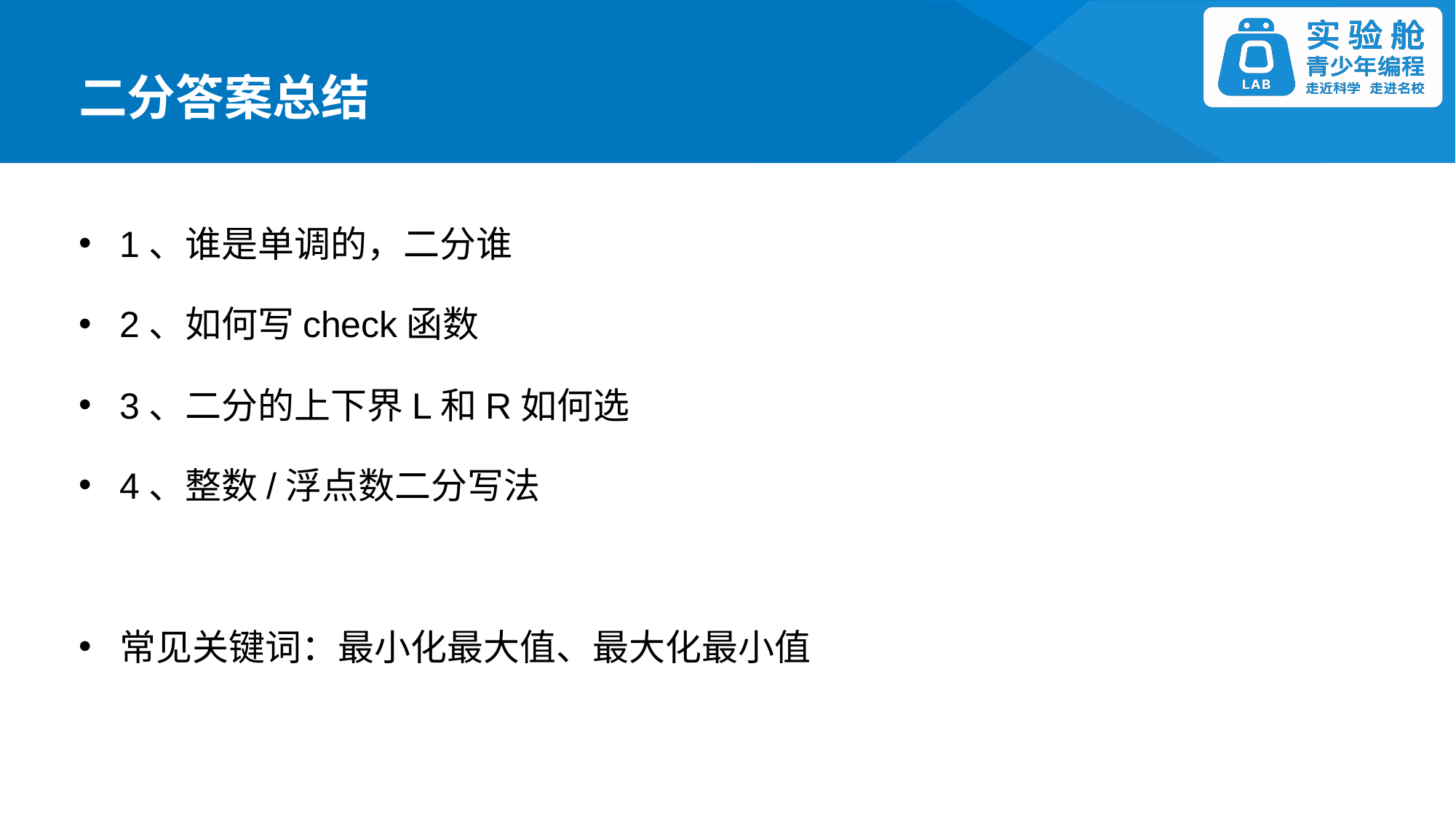

二分答案总结
1、谁是单调的，二分谁
2、如何写check函数
3、二分的上下界L和R如何选
4、整数/浮点数二分写法

常见关键词：最小化最大值、最大化最小值